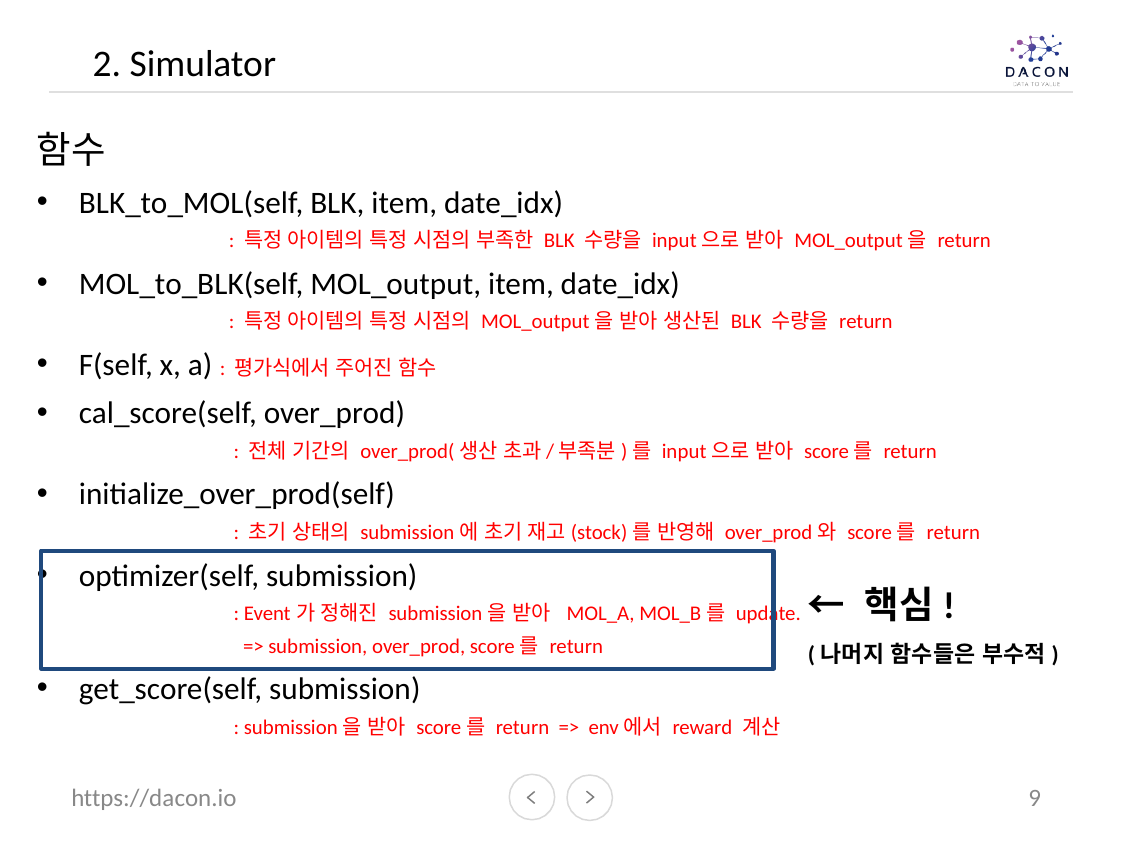

2. Simulator
함수
BLK_to_MOL(self, BLK, item, date_idx)
	: 특정 아이템의 특정 시점의 부족한 BLK 수량을 input으로 받아 MOL_output을 return
MOL_to_BLK(self, MOL_output, item, date_idx)
 	: 특정 아이템의 특정 시점의 MOL_output을 받아 생산된 BLK 수량을 return
F(self, x, a) : 평가식에서 주어진 함수
cal_score(self, over_prod)
	 : 전체 기간의 over_prod(생산 초과/부족분)를 input으로 받아 score를 return
initialize_over_prod(self)
	 : 초기 상태의 submission에 초기 재고(stock)를 반영해 over_prod와 score를 return
optimizer(self, submission)
	 : Event가 정해진 submission을 받아  MOL_A, MOL_B를 update.
	   => submission, over_prod, score를 return
get_score(self, submission)
	 : submission을 받아 score를 return  =>  env에서 reward 계산
← 핵심!
(나머지 함수들은 부수적)

https://dacon.io
9